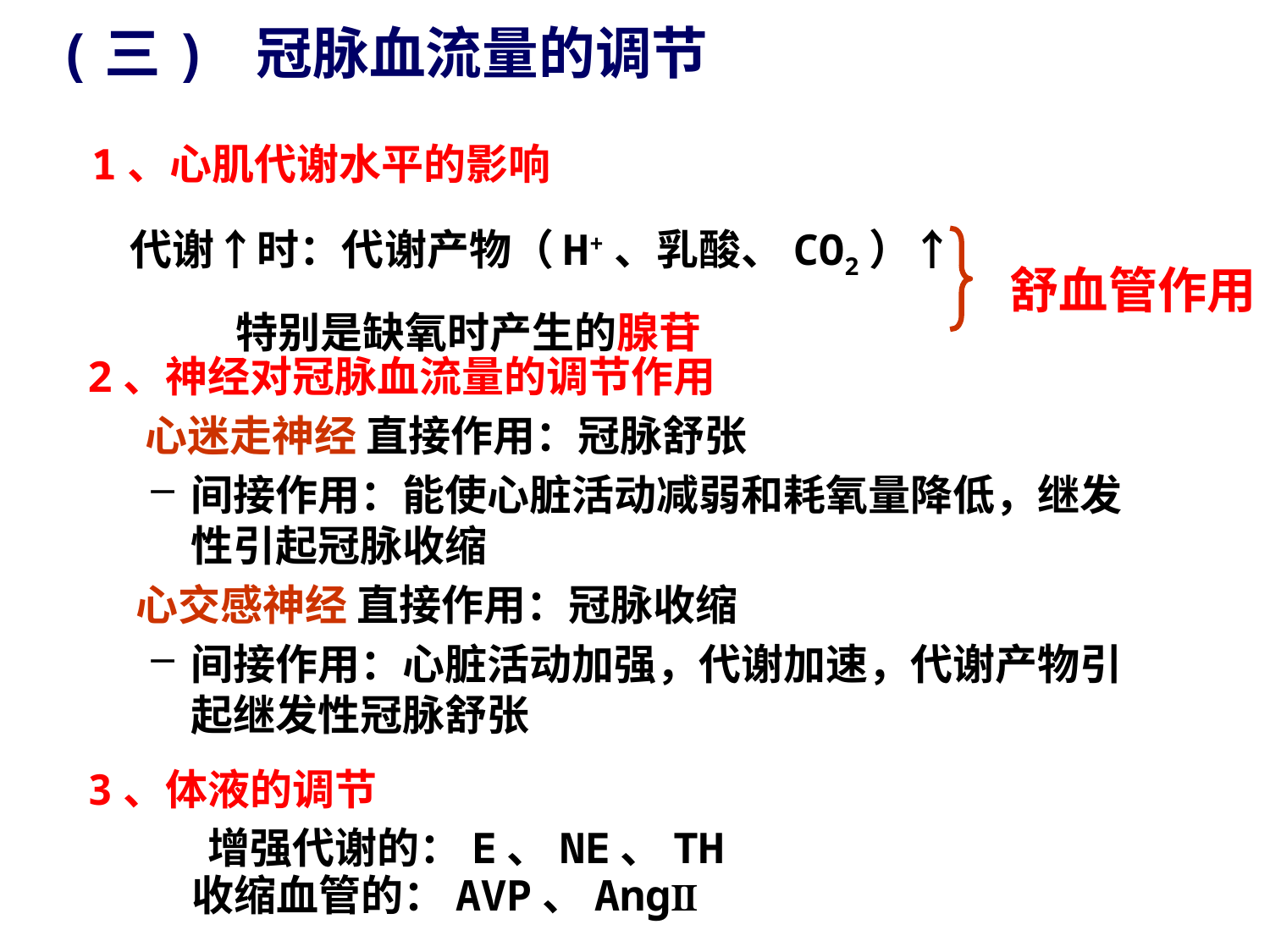

# (三) 冠脉血流量的调节
1、心肌代谢水平的影响
代谢↑时：代谢产物（H+、乳酸、CO2）↑
          特别是缺氧时产生的腺苷

舒血管作用
2、神经对冠脉血流量的调节作用
     心迷走神经 直接作用：冠脉舒张
间接作用：能使心脏活动减弱和耗氧量降低，继发性引起冠脉收缩
    心交感神经 直接作用：冠脉收缩
间接作用：心脏活动加强，代谢加速，代谢产物引起继发性冠脉舒张
3、体液的调节
增强代谢的：E、NE、TH
收缩血管的：AVP、AngⅡ